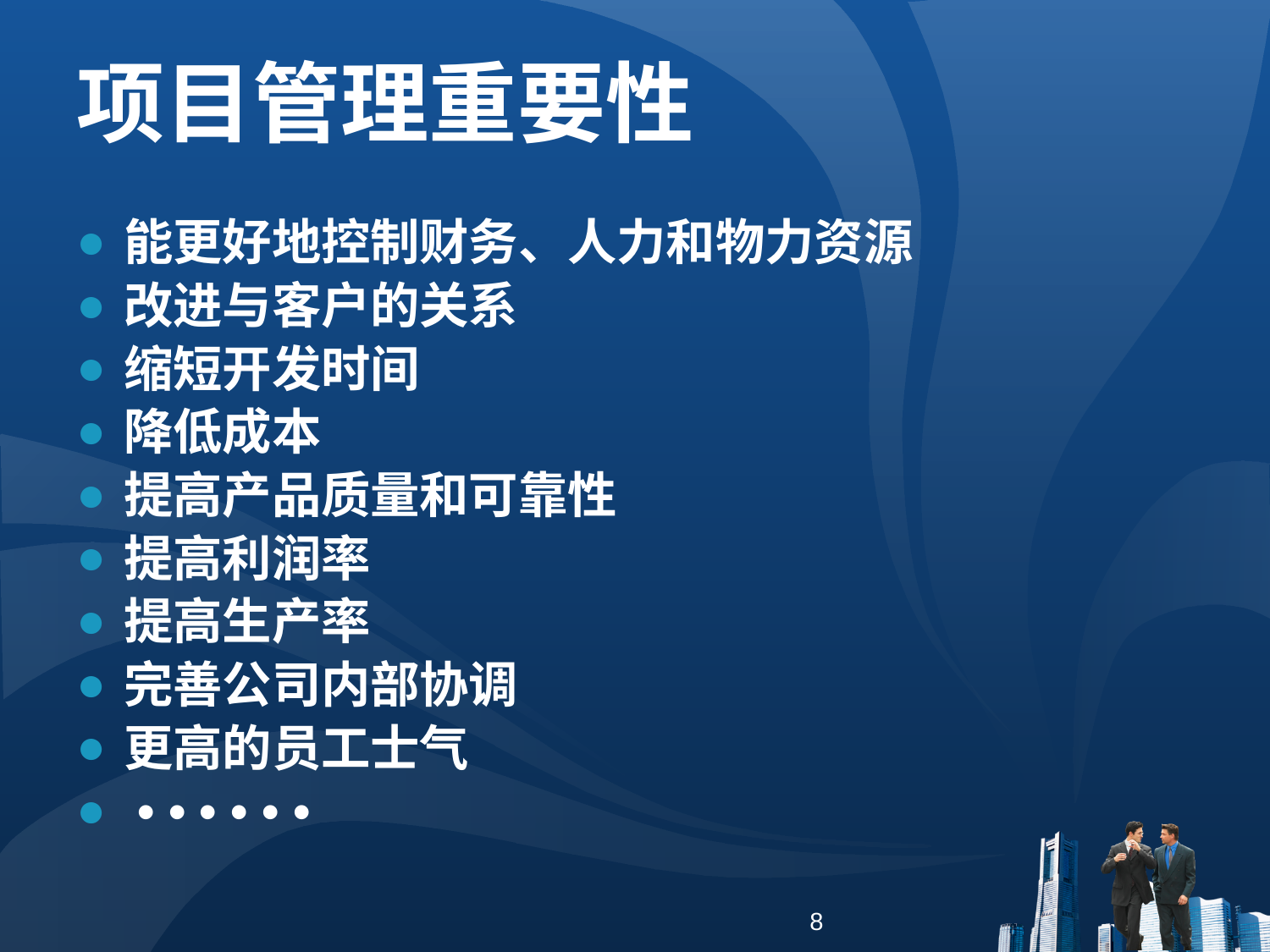

# 项目管理重要性
能更好地控制财务、人力和物力资源
改进与客户的关系
缩短开发时间
降低成本
提高产品质量和可靠性
提高利润率
提高生产率
完善公司内部协调
更高的员工士气
 • • • • • •
8